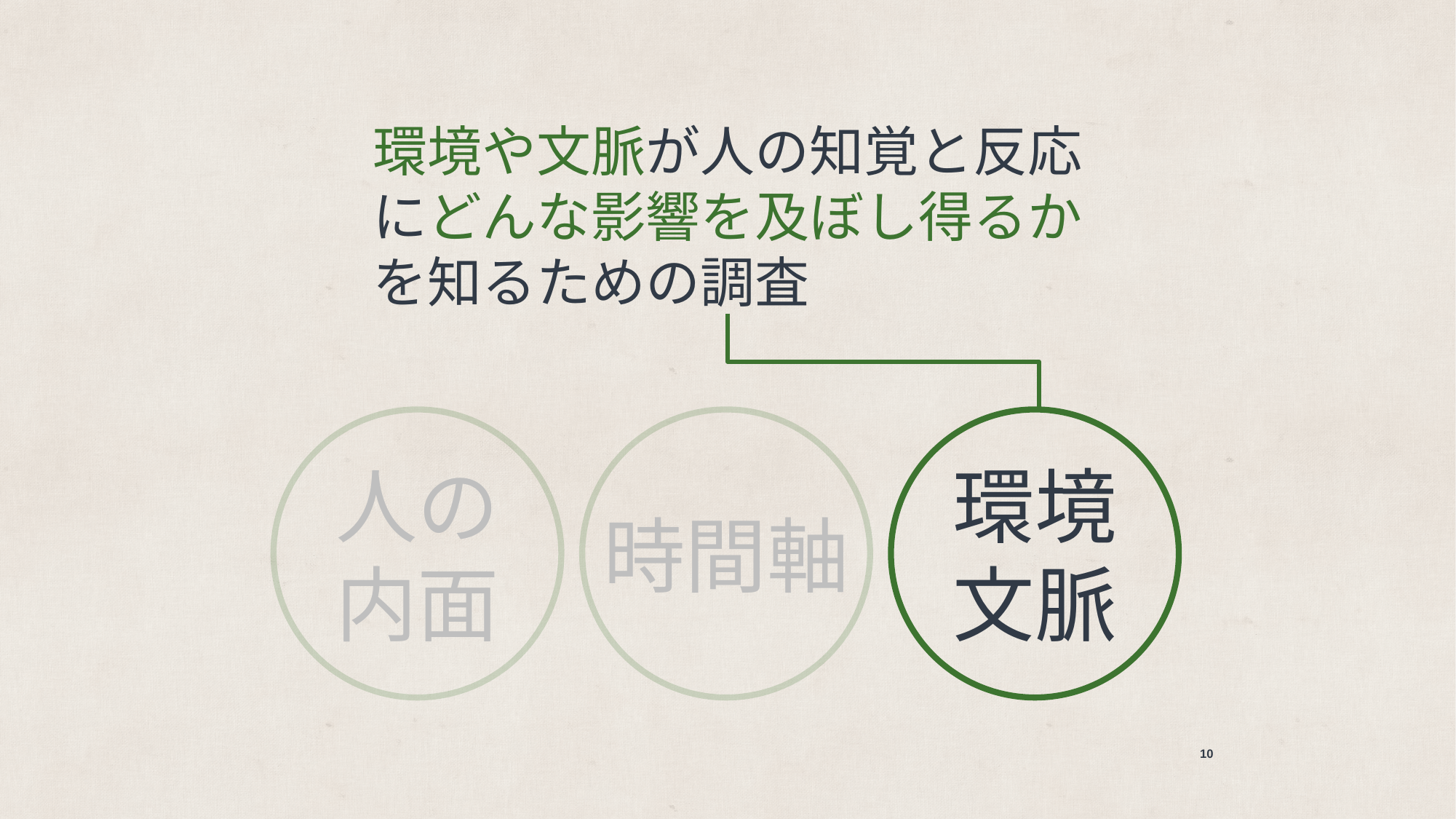

環境や文脈が人の知覚と反応にどんな影響を及ぼし得るかを知るための調査
人の
内面
時間軸
環境
文脈
10